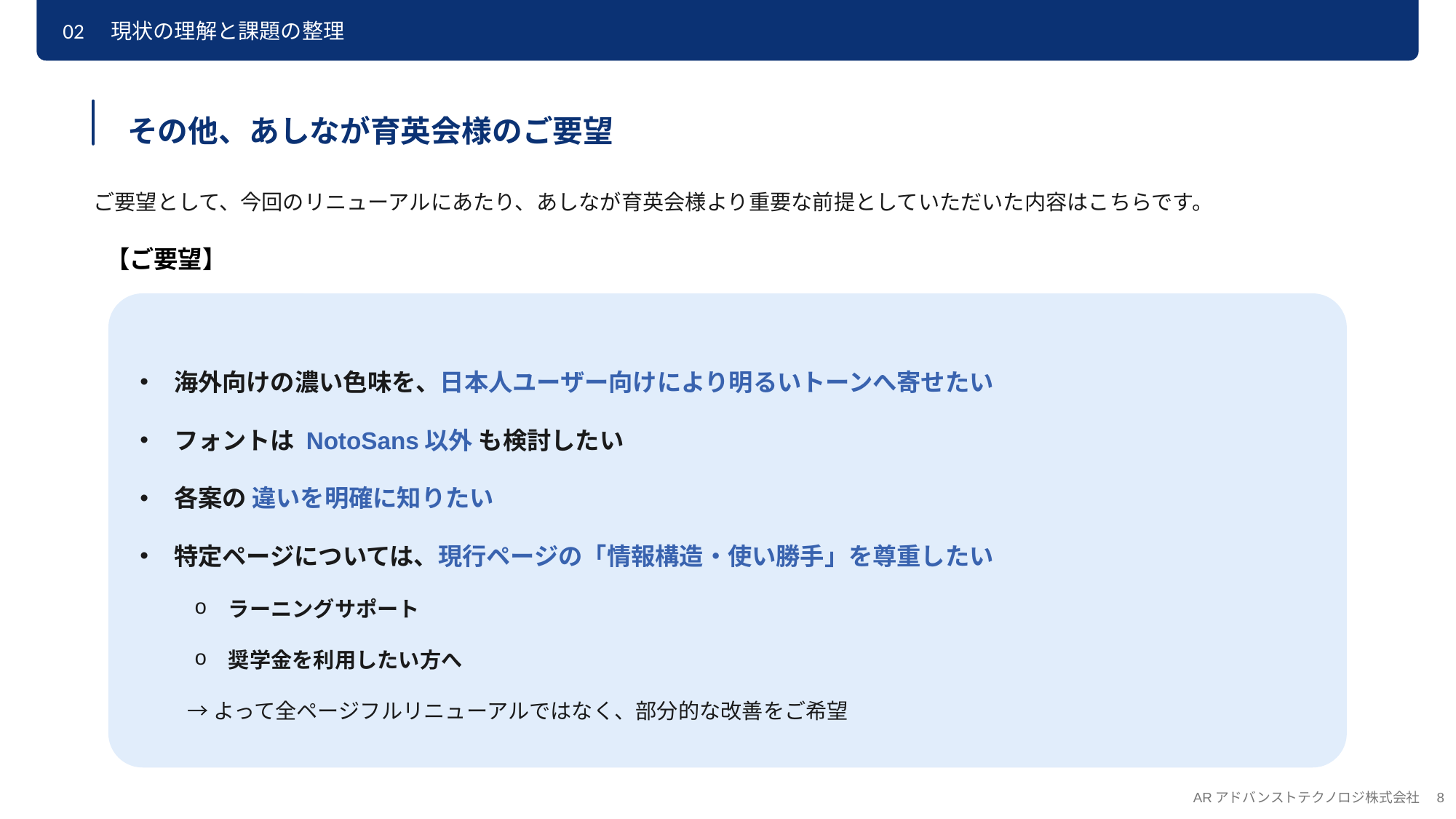

02　現状の理解と課題の整理
その他、あしなが育英会様のご要望
ご要望として、今回のリニューアルにあたり、あしなが育英会様より重要な前提としていただいた内容はこちらです。
【ご要望】
海外向けの濃い色味を、日本人ユーザー向けにより明るいトーンへ寄せたい
フォントは NotoSans以外 も検討したい
各案の 違いを明確に知りたい
特定ページについては、現行ページの「情報構造・使い勝手」を尊重したい
ラーニングサポート
奨学金を利用したい方へ
　　 → よって全ページフルリニューアルではなく、部分的な改善をご希望
ARアドバンストテクノロジ株式会社　8